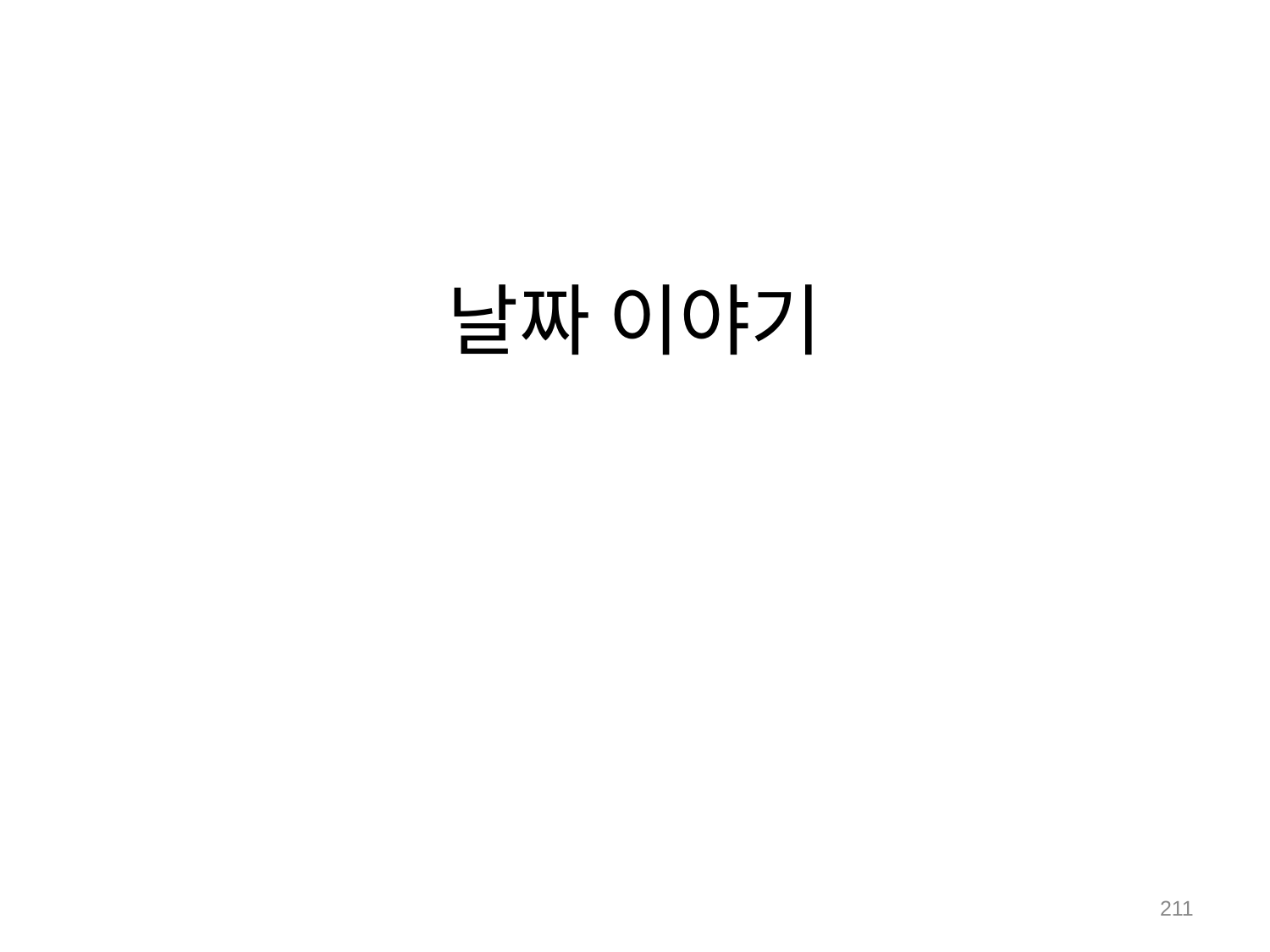

# 날짜 이야기
time 모듈
datetime 모듈
211